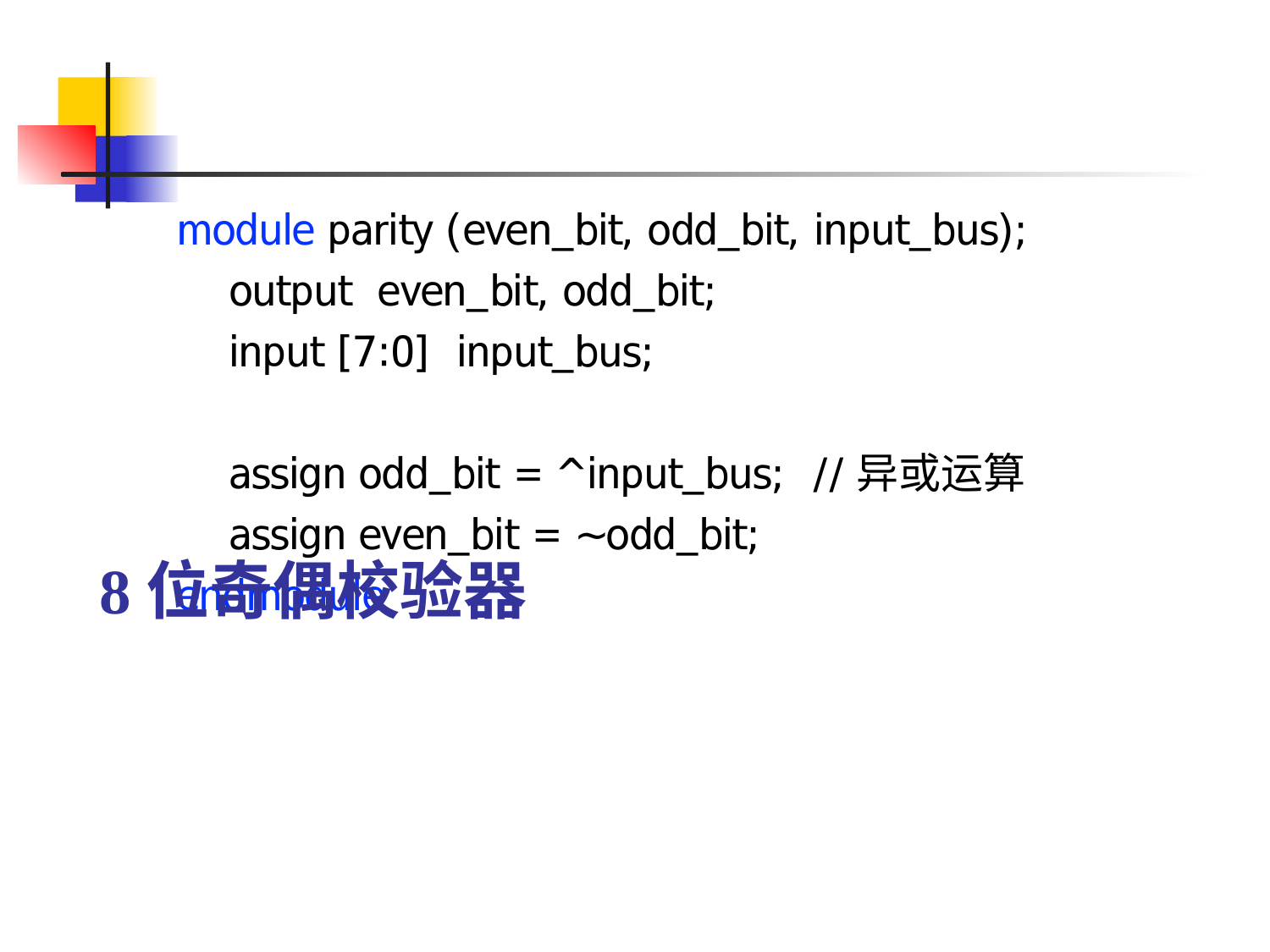

8位奇偶校验器
module parity (even_bit, odd_bit, input_bus);
    output  even_bit, odd_bit;
    input [7:0]  input_bus;

    assign odd_bit = ^input_bus;  //异或运算
    assign even_bit = ~odd_bit;
endmodule